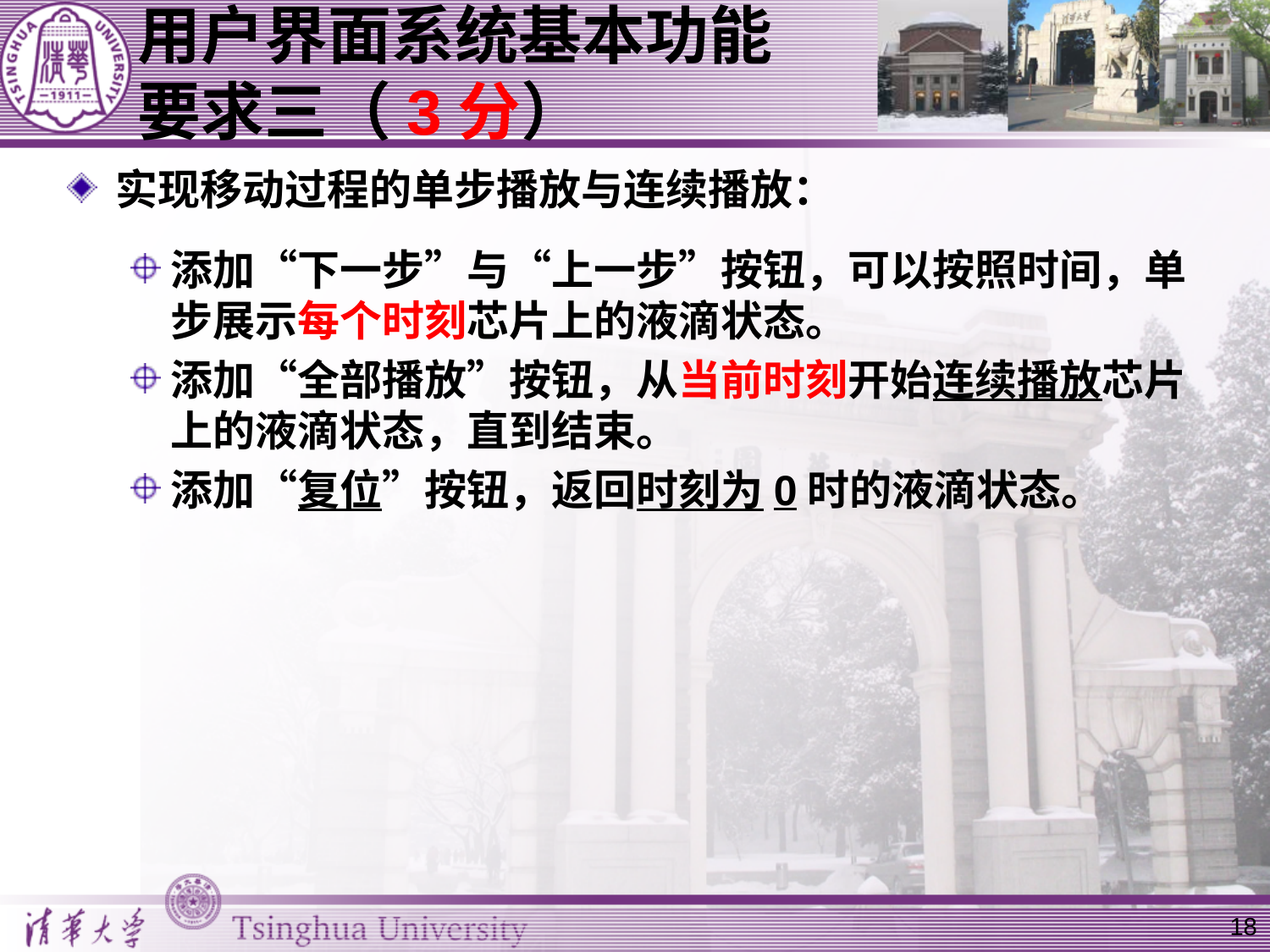

# 用户界面系统基本功能要求三（3分）
实现移动过程的单步播放与连续播放：
添加“下一步”与“上一步”按钮，可以按照时间，单步展示每个时刻芯片上的液滴状态。
添加“全部播放”按钮，从当前时刻开始连续播放芯片上的液滴状态，直到结束。
添加“复位”按钮，返回时刻为0时的液滴状态。
18